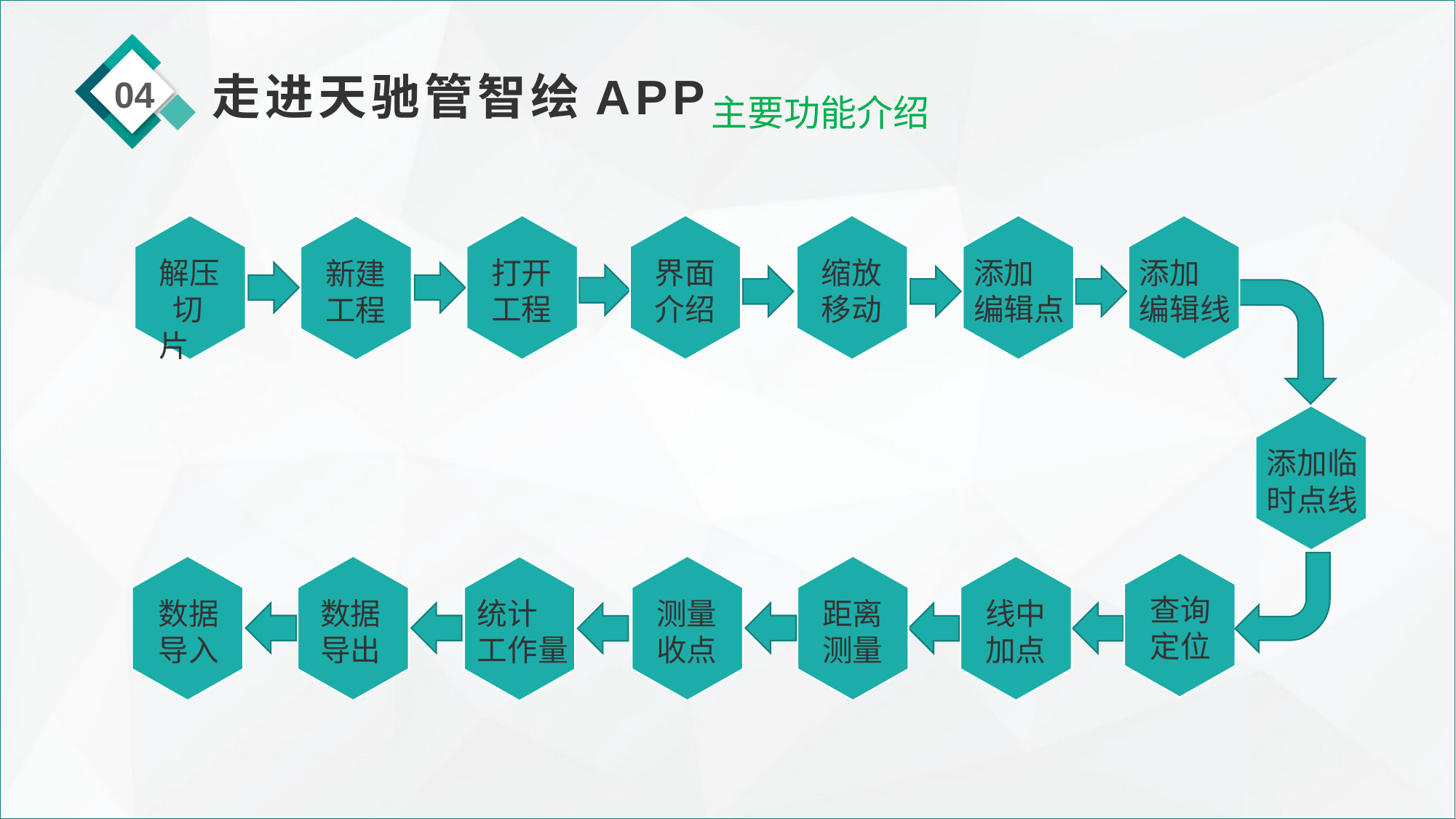

04
走进天驰管智绘APP
主要功能介绍

打开工程

界面介绍

缩放移动

添加
编辑点

添加  编辑线

解压   切片

新建
工程

添加临时点线

查询定位

数据导出

测量收点

距离测量

线中加点

数据导入

统计  工作量